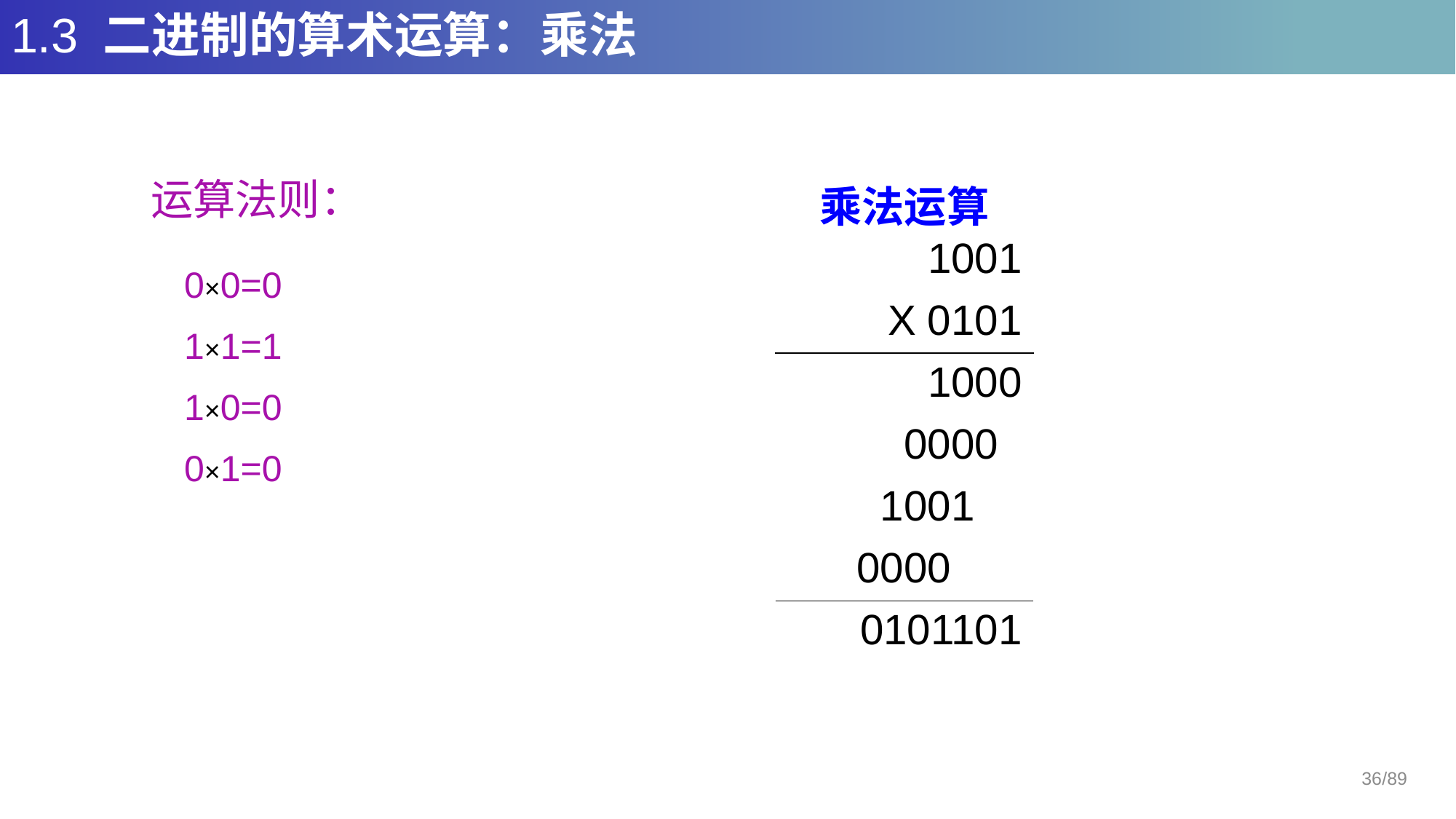

# 1.3 二进制的算术运算：乘法
运算法则：
| 乘法运算 |
| --- |
| 1001 |
| X 0101 |
| 1000 |
| 00000 |
| 100100 |
| 0000000 |
| 0101101 |
0×0=0
1×1=1
1×0=0
0×1=0
36/89